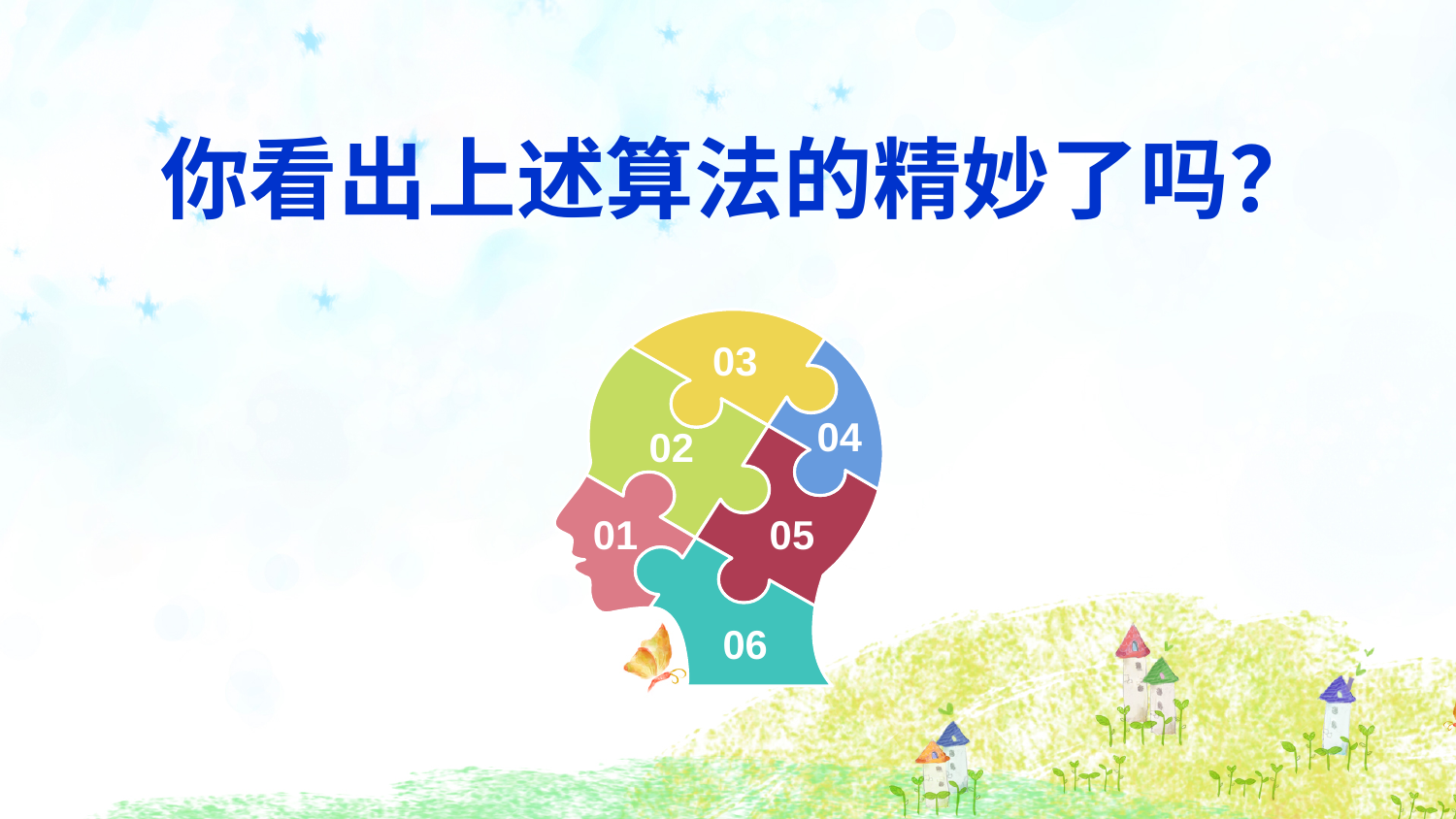

你看出上述算法的精妙了吗？

03

04
02

01
05

06